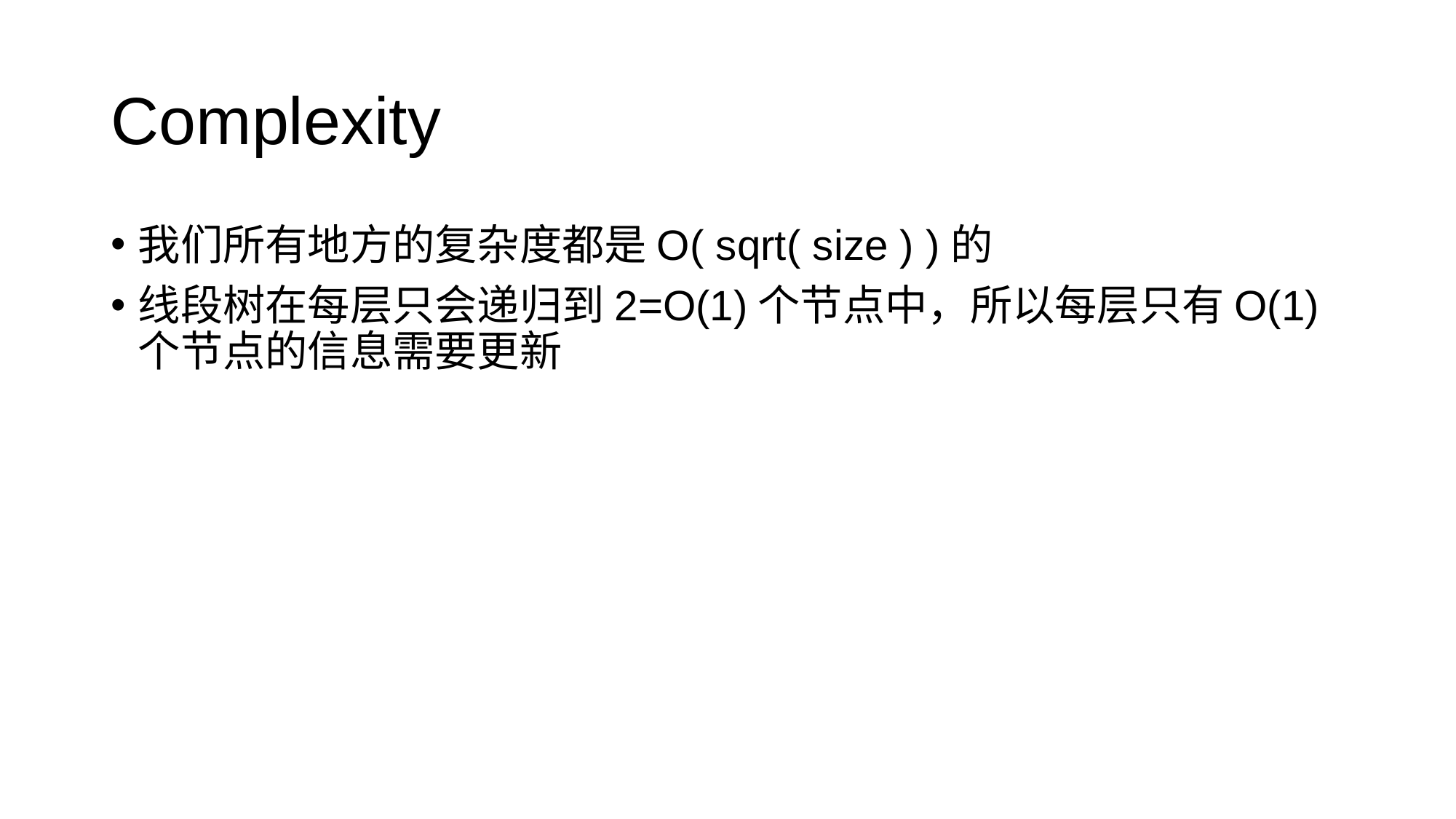

# Complexity
我们所有地方的复杂度都是O( sqrt( size ) )的
线段树在每层只会递归到2=O(1)个节点中，所以每层只有O(1)个节点的信息需要更新